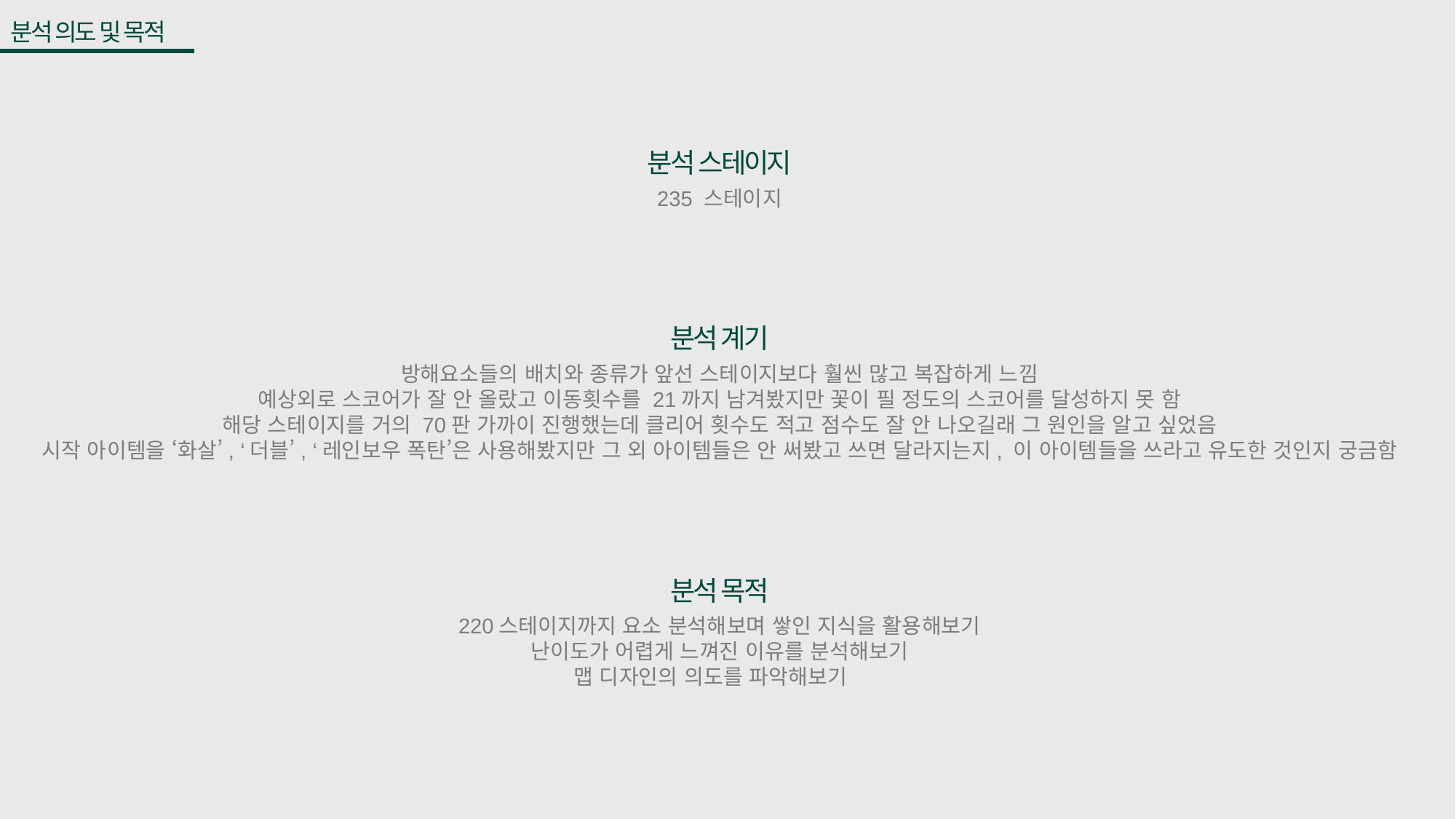

분석 의도 및 목적
분석 스테이지
235 스테이지
분석 계기
방해요소들의 배치와 종류가 앞선 스테이지보다 훨씬 많고 복잡하게 느낌
예상외로 스코어가 잘 안 올랐고 이동횟수를 21까지 남겨봤지만 꽃이 필 정도의 스코어를 달성하지 못 함
해당 스테이지를 거의 70판 가까이 진행했는데 클리어 횟수도 적고 점수도 잘 안 나오길래 그 원인을 알고 싶었음
시작 아이템을 ‘화살’, ‘더블’, ‘레인보우 폭탄’은 사용해봤지만 그 외 아이템들은 안 써봤고 쓰면 달라지는지, 이 아이템들을 쓰라고 유도한 것인지 궁금함
분석 목적
220스테이지까지 요소 분석해보며 쌓인 지식을 활용해보기
난이도가 어렵게 느껴진 이유를 분석해보기
맵 디자인의 의도를 파악해보기